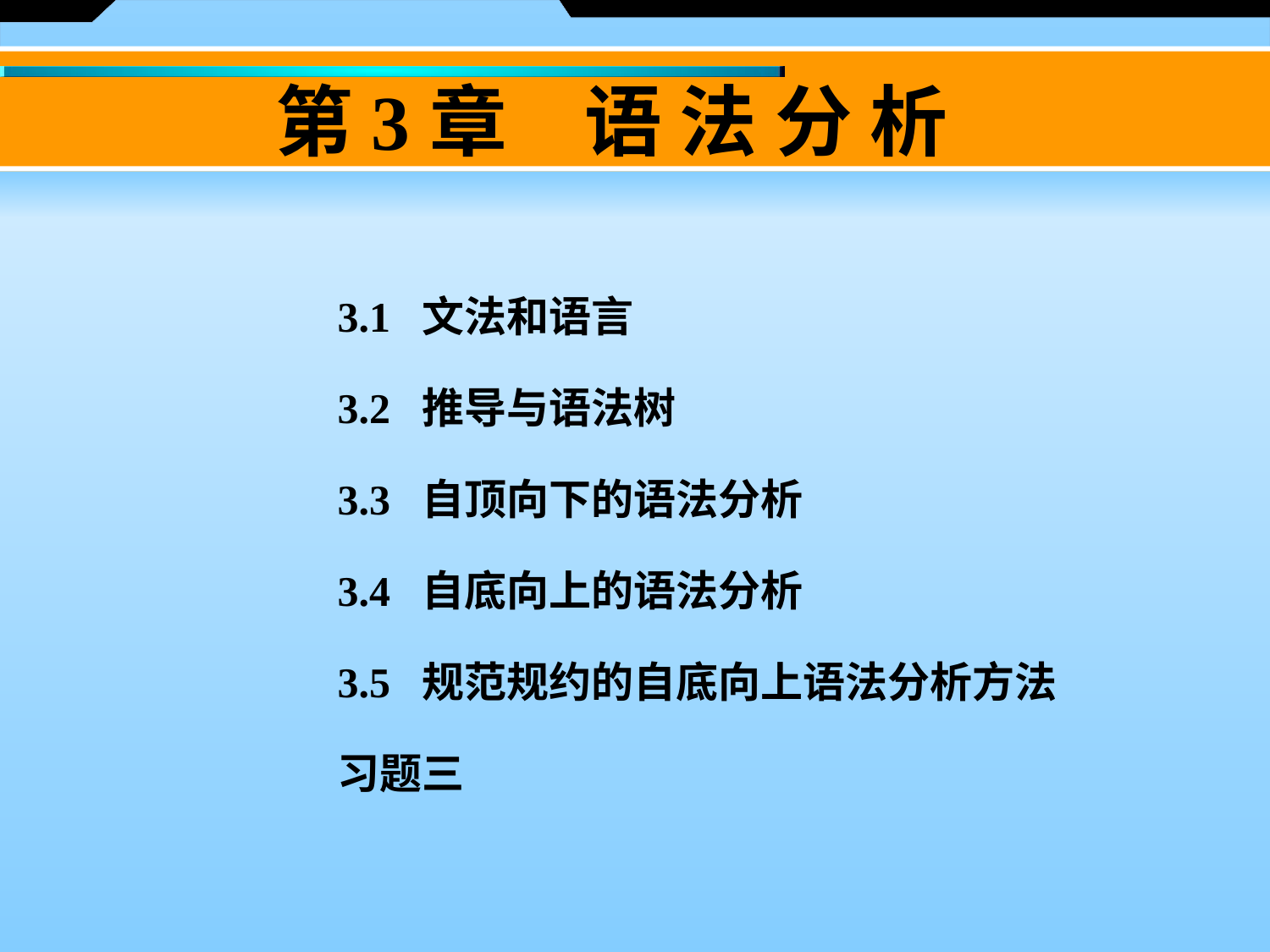

第3章　语 法 分 析
3.1  文法和语言
3.2  推导与语法树
3.3  自顶向下的语法分析
3.4  自底向上的语法分析
3.5  规范规约的自底向上语法分析方法
习题三